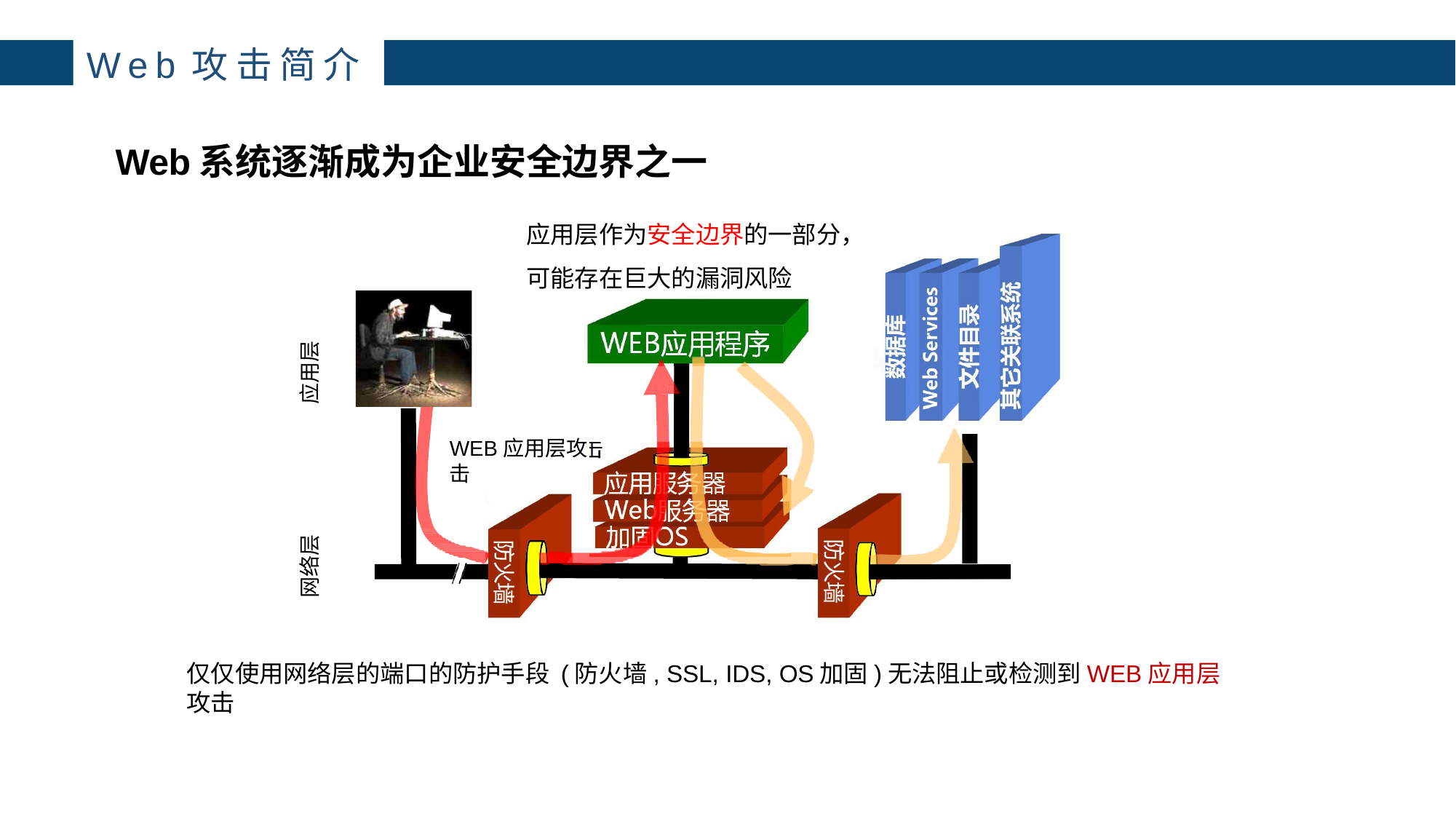

# Web攻击简介
Web系统逐渐成为企业安全边界之一
应用层作为安全边界的一部分，可能存在巨大的漏洞风险

应用层

WEB应用层攻击

网络层

仅仅使用网络层的端口的防护手段 (防火墙, SSL, IDS, OS加固)无法阻止或检测到WEB应用层攻击